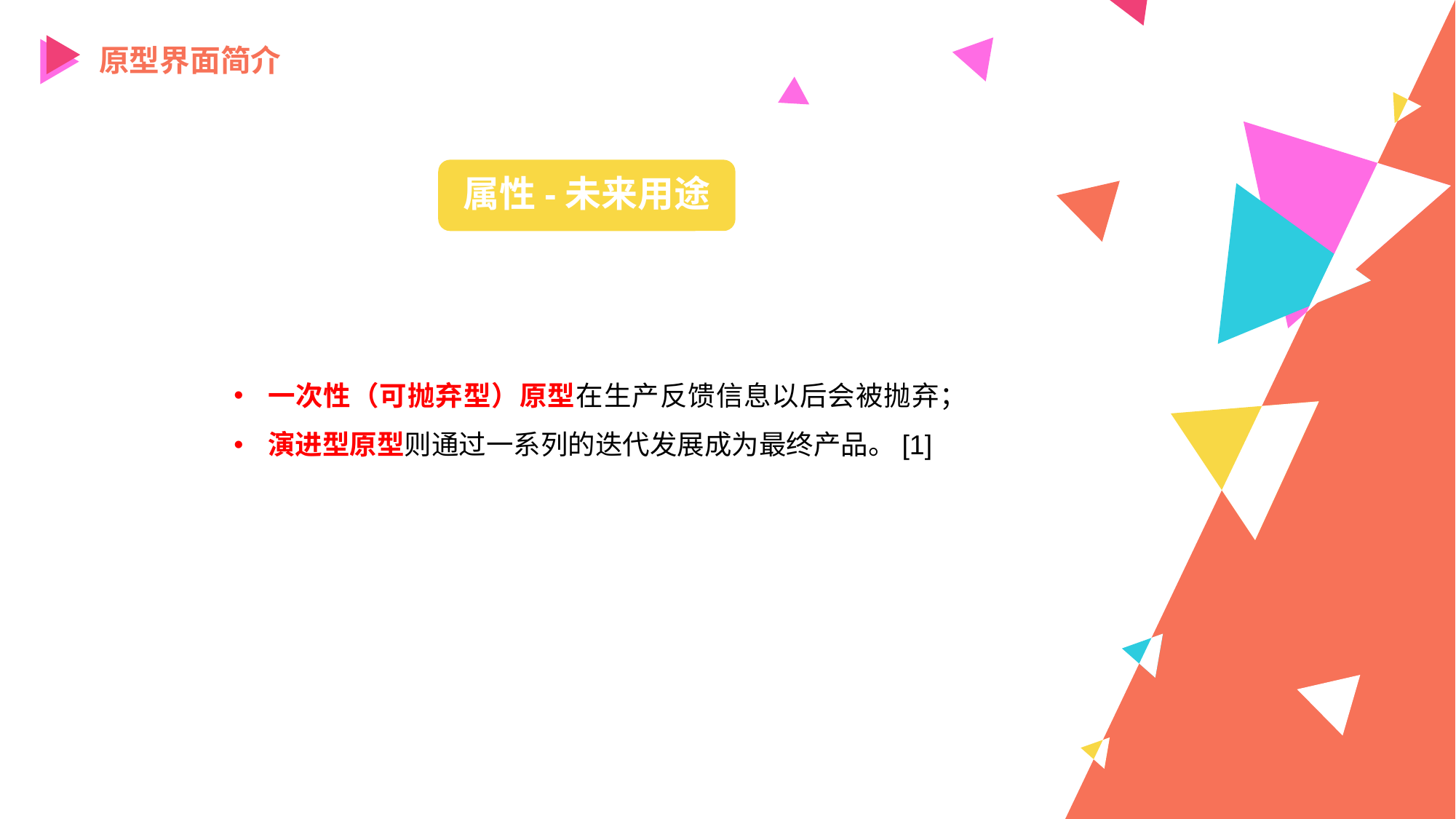

原型界面简介

属性-未来用途

一次性（可抛弃型）原型在生产反馈信息以后会被抛弃；
演进型原型则通过一系列的迭代发展成为最终产品。[1]